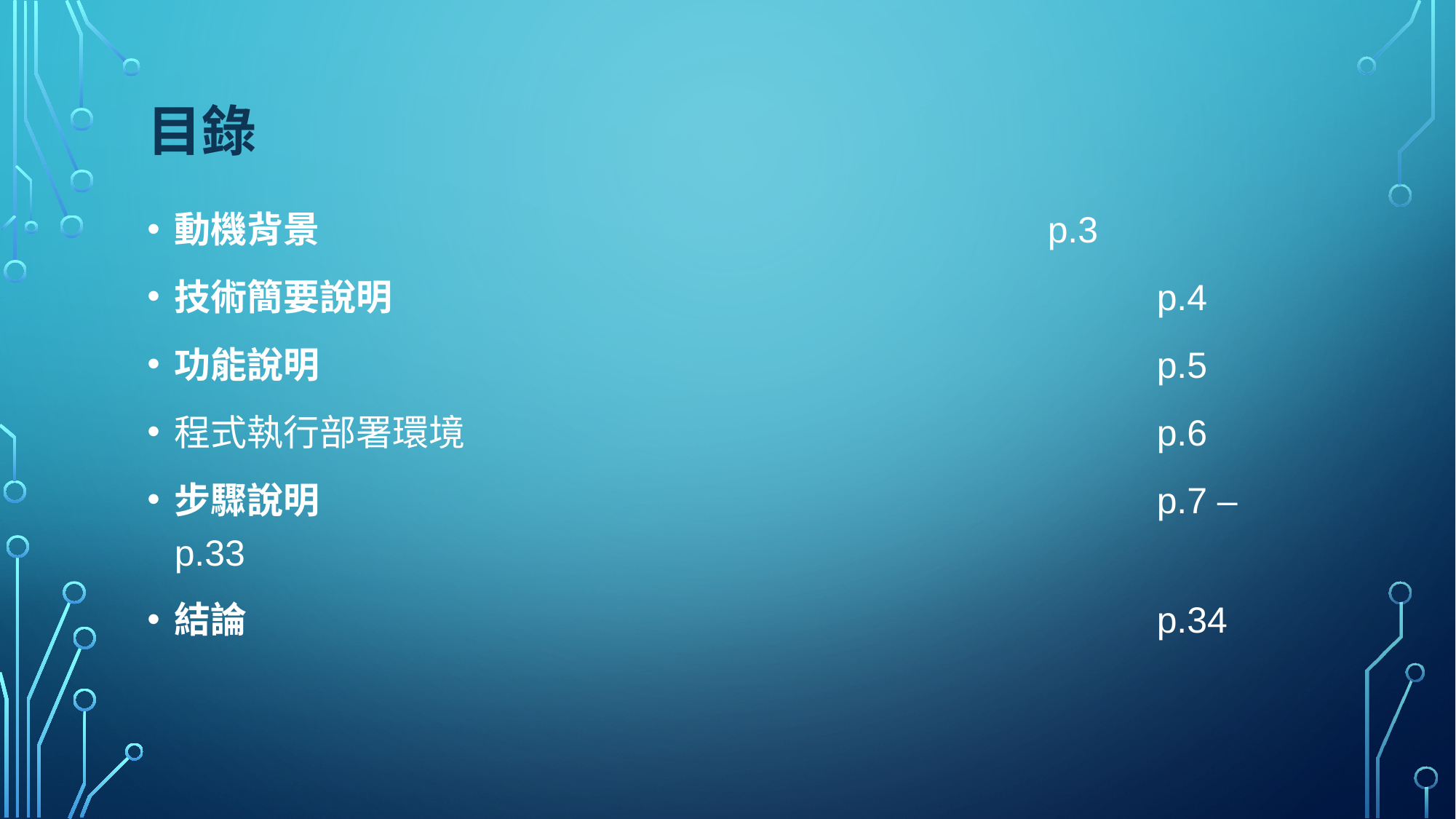

# 目錄
動機背景                                                                                   	p.3
技術簡要說明							p.4
功能說明          							p.5
程式執行部署環境							p.6
步驟說明								p.7 – p.33
結論									p.34